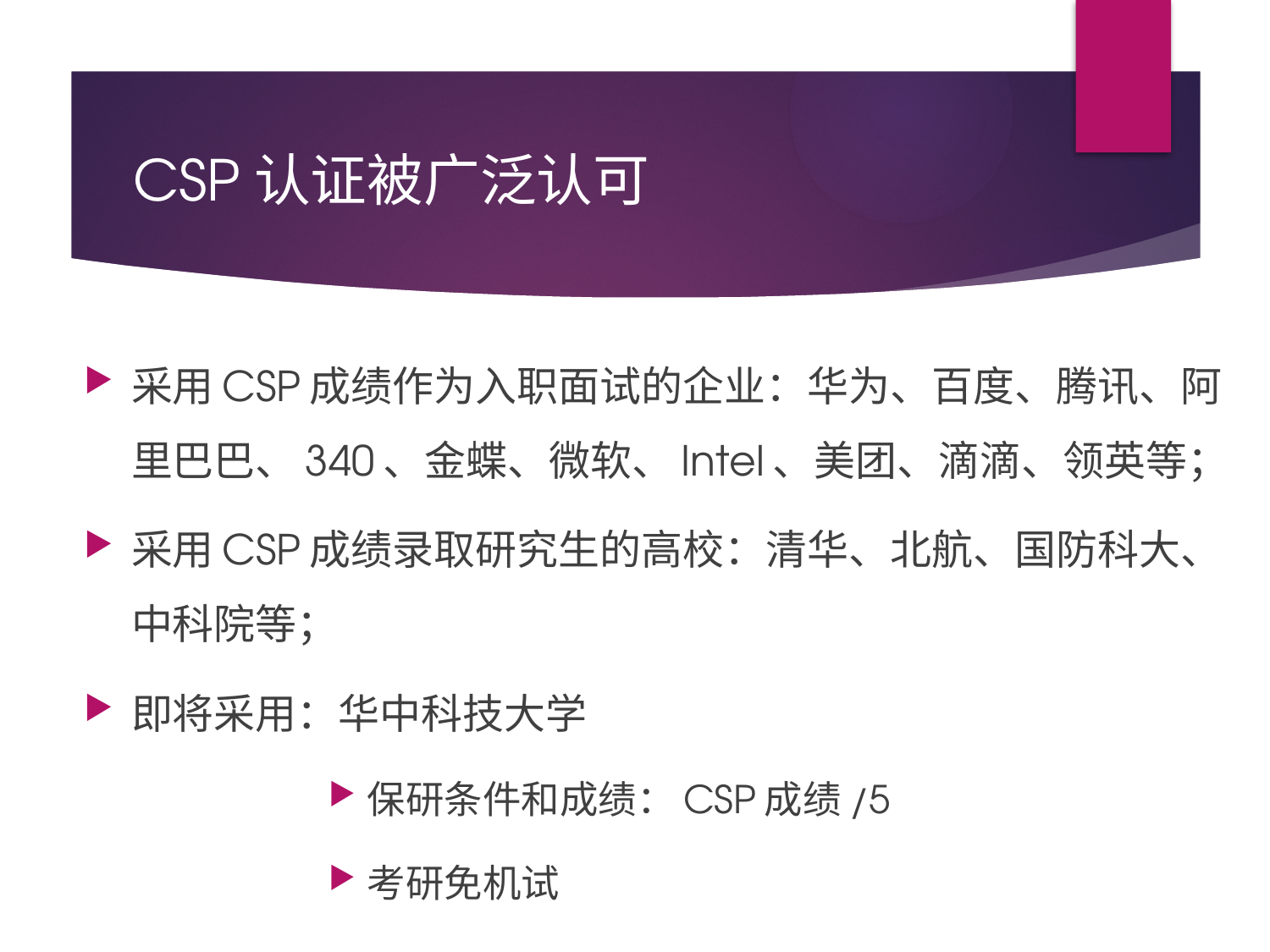

# CSP认证被广泛认可
采用CSP成绩作为入职面试的企业：华为、百度、腾讯、阿里巴巴、340、金蝶、微软、Intel、美团、滴滴、领英等；
采用CSP成绩录取研究生的高校：清华、北航、国防科大、中科院等；
即将采用：华中科技大学
保研条件和成绩：CSP成绩/5
考研免机试